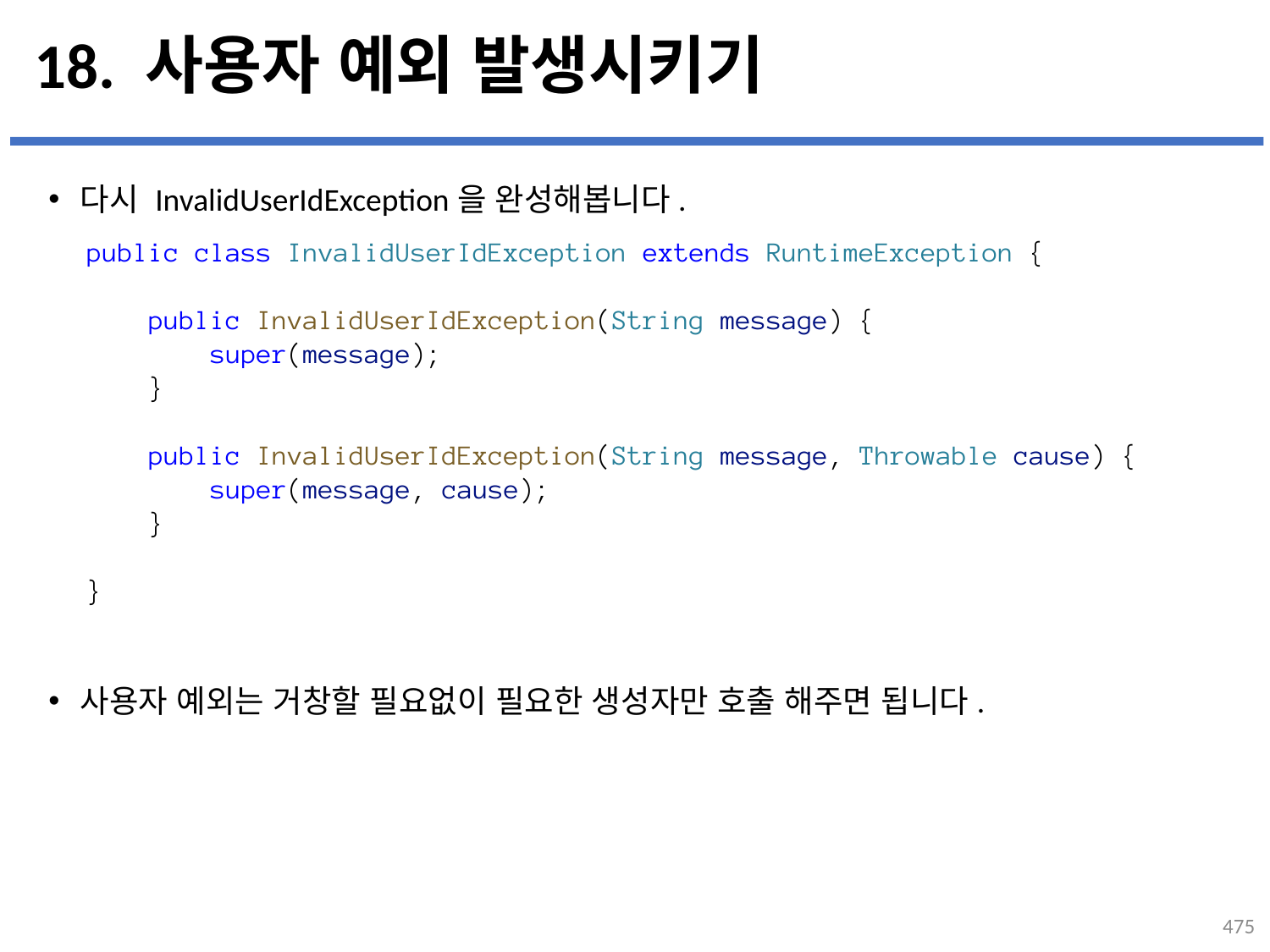

# 18. 사용자 예외 발생시키기
다시 InvalidUserIdException을 완성해봅니다.

사용자 예외는 거창할 필요없이 필요한 생성자만 호출 해주면 됩니다.

public class InvalidUserIdException extends RuntimeException {

    public InvalidUserIdException(String message) {
        super(message);
    }
    public InvalidUserIdException(String message, Throwable cause) {
        super(message, cause);
    }
}
...

설명
475